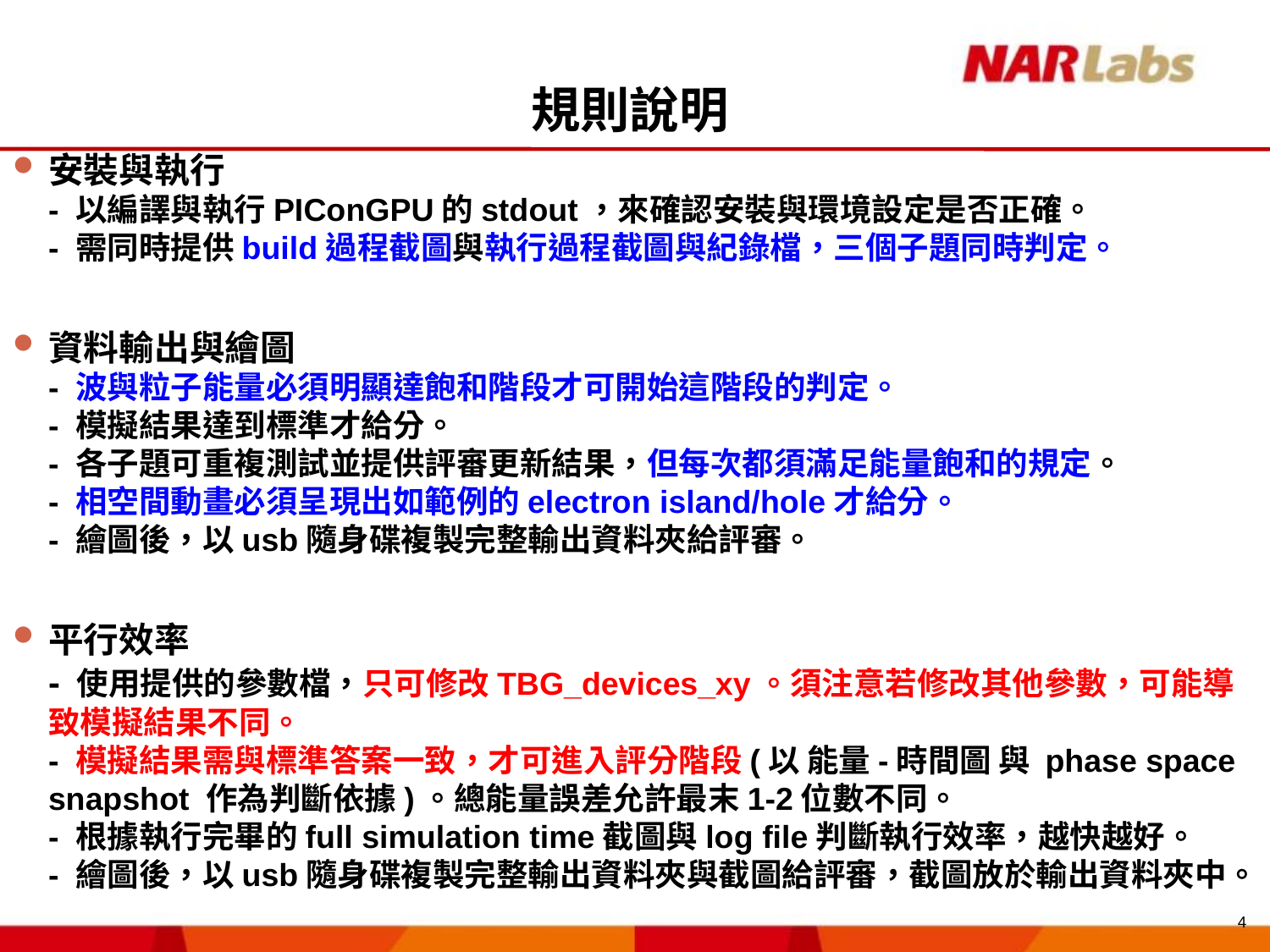

# 規則說明
安裝與執行
- 以編譯與執行PIConGPU的stdout，來確認安裝與環境設定是否正確。
- 需同時提供build過程截圖與執行過程截圖與紀錄檔，三個子題同時判定。
資料輸出與繪圖
- 波與粒子能量必須明顯達飽和階段才可開始這階段的判定。
- 模擬結果達到標準才給分。
- 各子題可重複測試並提供評審更新結果，但每次都須滿足能量飽和的規定。
- 相空間動畫必須呈現出如範例的electron island/hole才給分。
- 繪圖後，以usb隨身碟複製完整輸出資料夾給評審。
平行效率
- 使用提供的參數檔，只可修改TBG_devices_xy。須注意若修改其他參數，可能導致模擬結果不同。
- 模擬結果需與標準答案一致，才可進入評分階段(以 能量-時間圖 與 phase space snapshot 作為判斷依據)。總能量誤差允許最末1-2位數不同。
- 根據執行完畢的full simulation time截圖與log file判斷執行效率，越快越好。
- 繪圖後，以usb隨身碟複製完整輸出資料夾與截圖給評審，截圖放於輸出資料夾中。
4